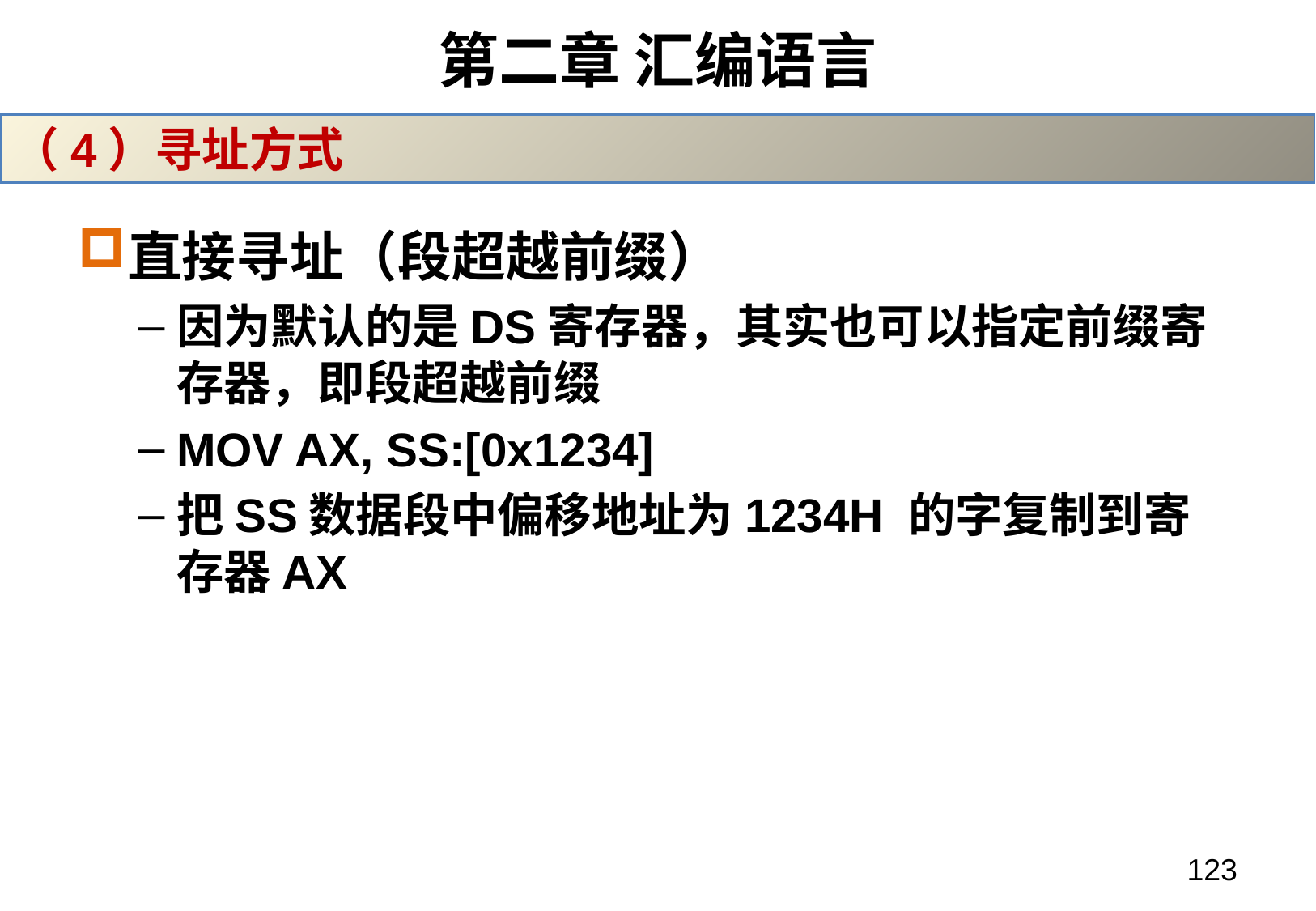

# 第二章 汇编语言
（4）寻址方式
直接寻址（段超越前缀）
因为默认的是DS寄存器，其实也可以指定前缀寄存器，即段超越前缀
MOV AX, SS:[0x1234]
把SS数据段中偏移地址为1234H 的字复制到寄存器AX
123